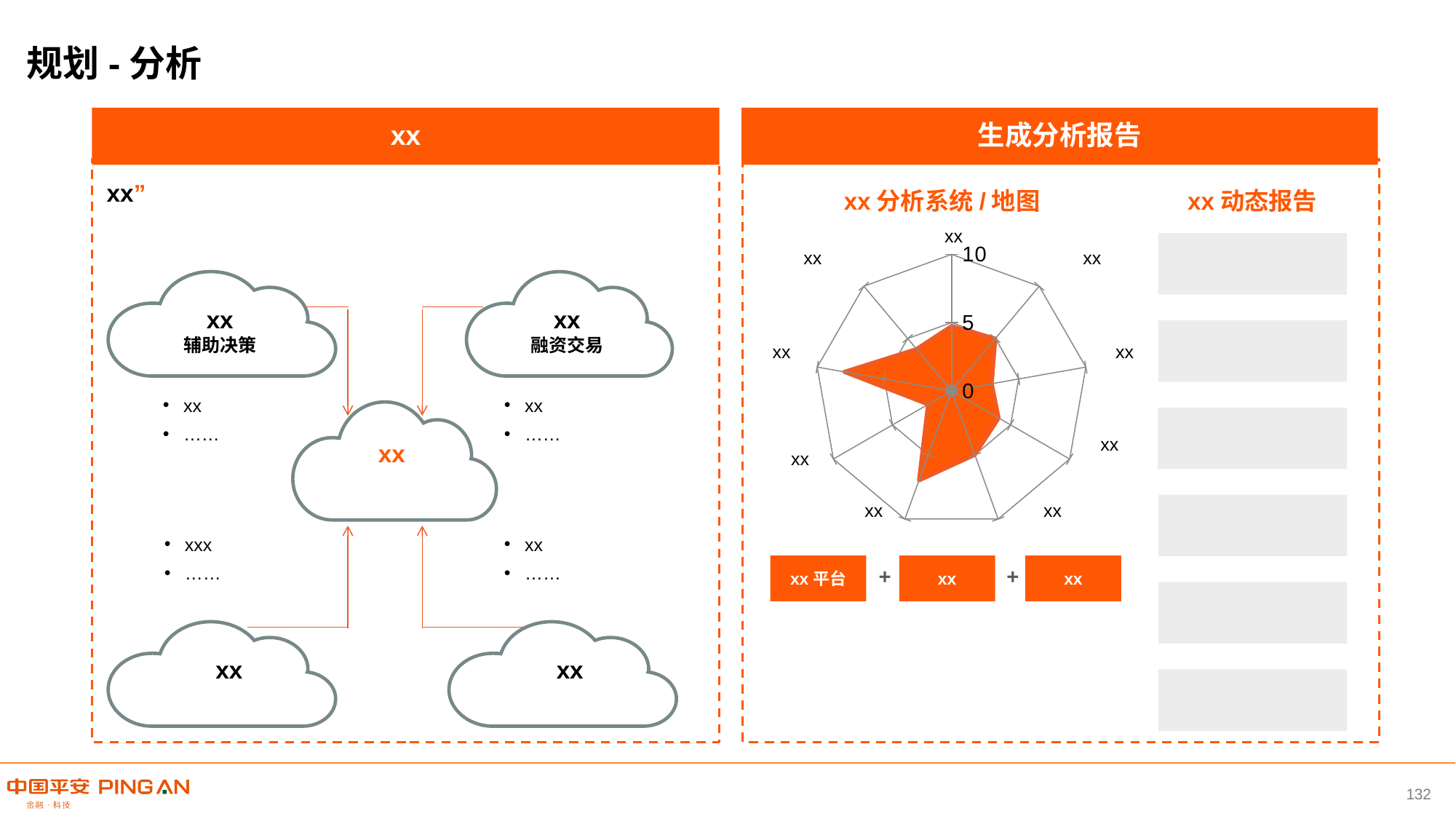

规划-分析
xx

xx”

xx
辅助决策
xx
融资交易
xx
……
xx
……

xx
xxx
……
xx
……

xx
xx
生成分析报告

xx分析系统/地图

xx动态报告

xx

### Chart

| Category | 系列 1 |
|---|---|
| 37261 | 4.75 |
| 37262 | 5.0 |
| 37263 | 3.0 |
| 37264 | 4.0 |
| 37265 | 5.0 |
|  | 7.0 |
|  | 2.0 |
|  | 8.0 |
|  | 4.0 |
xx
xx

xx
xx

xx
xx
xx
xx

xx平台
xx
xx
+
+